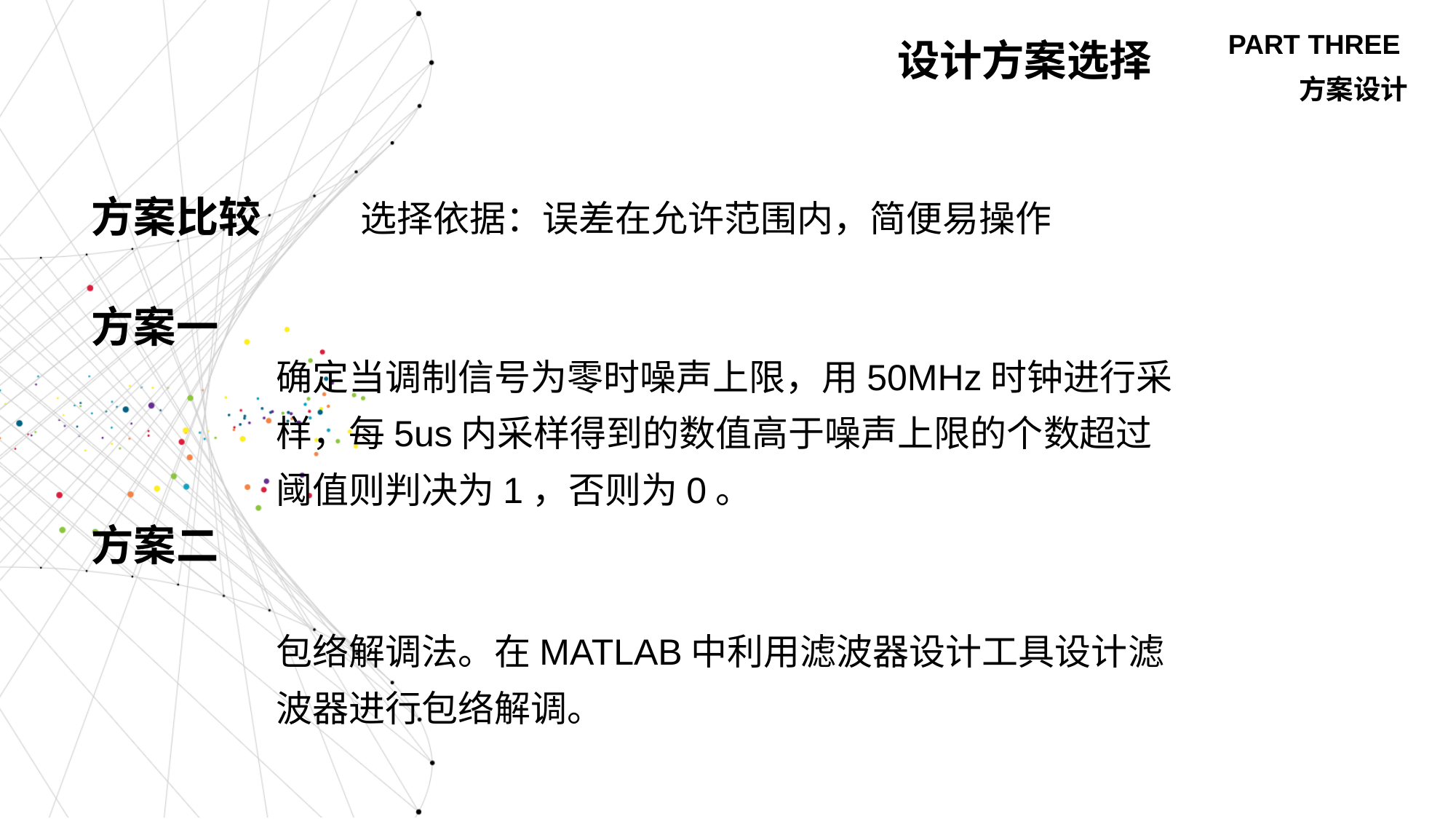

设计方案选择
PART THREE
方案设计
方案比较
选择依据：误差在允许范围内，简便易操作
方案一
确定当调制信号为零时噪声上限，用50MHz时钟进行采样，每5us内采样得到的数值高于噪声上限的个数超过阈值则判决为1，否则为0。
方案二
包络解调法。在MATLAB中利用滤波器设计工具设计滤波器进行包络解调。